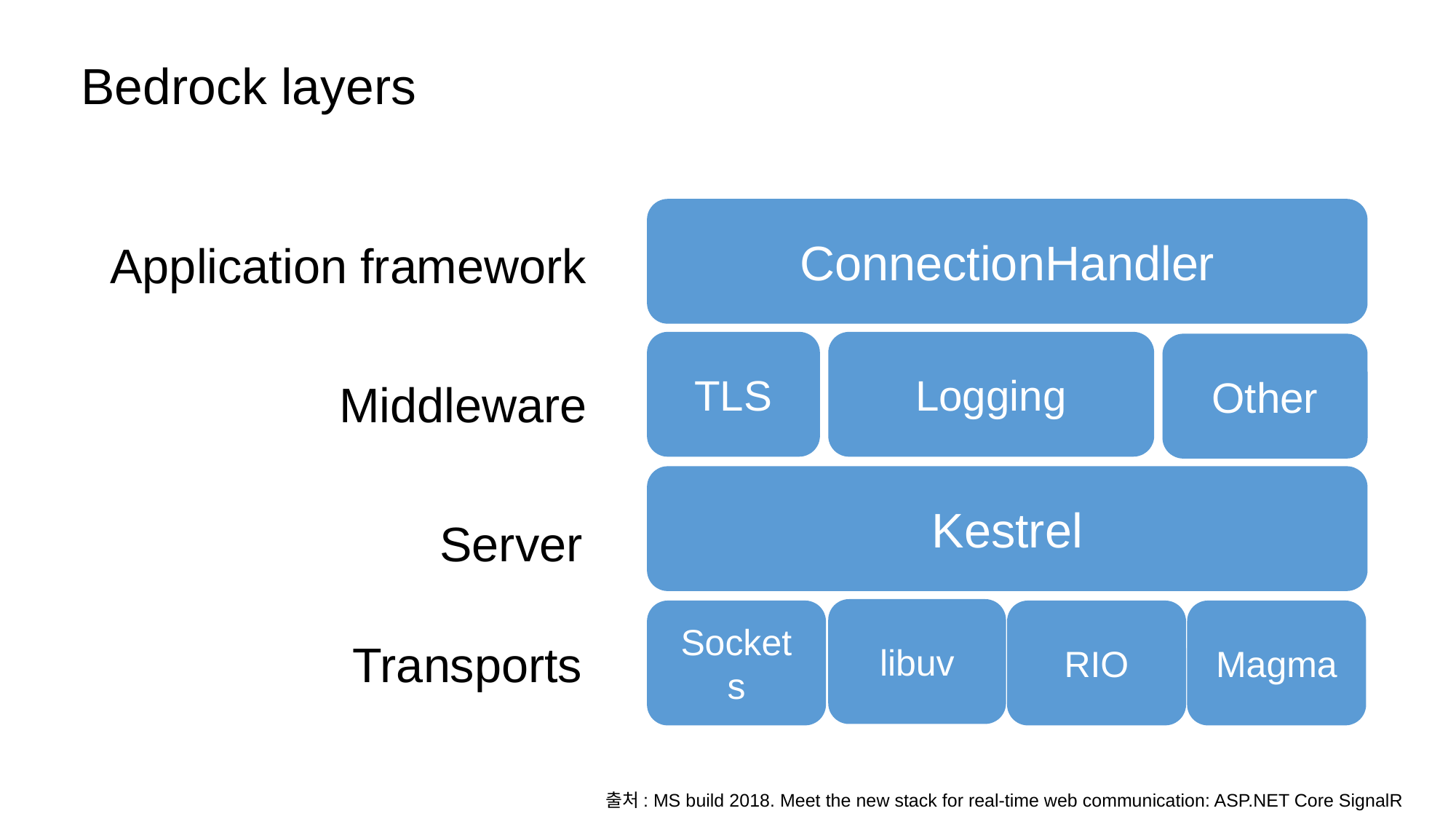

# Bedrock layers
ConnectionHandler
Application framework
TLS
Logging
Other
Middleware
Kestrel
Server
libuv
Sockets
RIO
Magma
Transports
출처: MS build 2018. Meet the new stack for real-time web communication: ASP.NET Core SignalR